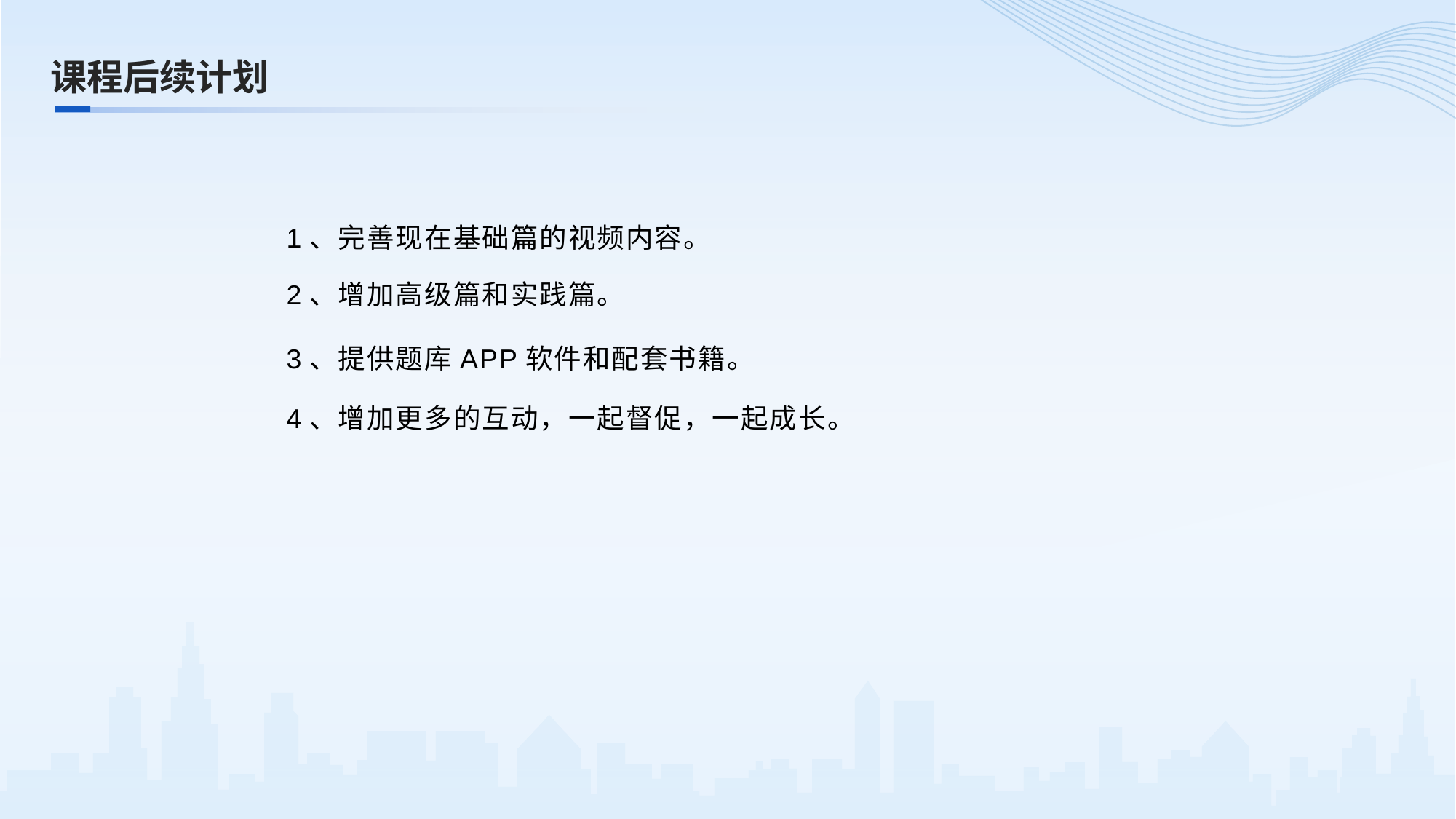

课程后续计划
1、完善现在基础篇的视频内容。
2、增加高级篇和实践篇。
3、提供题库APP软件和配套书籍。
4、增加更多的互动，一起督促，一起成长。